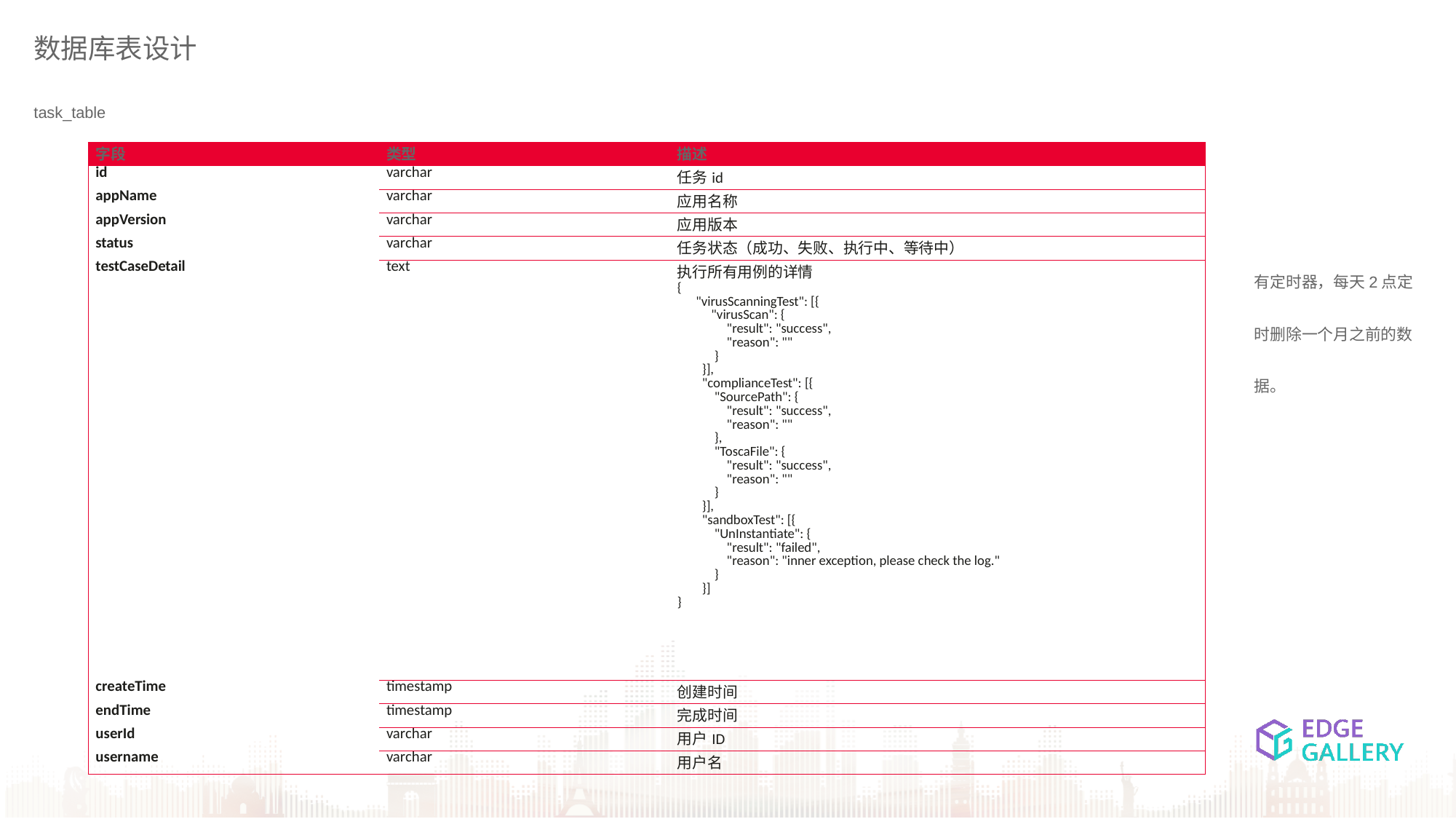

数据库表设计
task_table
| 字段 | 类型 | 描述 |
| --- | --- | --- |
| id | varchar | 任务id |
| appName | varchar | 应用名称 |
| appVersion | varchar | 应用版本 |
| status | varchar | 任务状态（成功、失败、执行中、等待中） |
| testCaseDetail | text | 执行所有用例的详情 { "virusScanningTest": [{ "virusScan": { "result": "success", "reason": "" } }], "complianceTest": [{ "SourcePath": { "result": "success", "reason": "" }, "ToscaFile": { "result": "success", "reason": "" } }], "sandboxTest": [{ "UnInstantiate": { "result": "failed", "reason": "inner exception, please check the log." } }] } |
| createTime | timestamp | 创建时间 |
| endTime | timestamp | 完成时间 |
| userId | varchar | 用户ID |
| username | varchar | 用户名 |
有定时器，每天2点定时删除一个月之前的数据。